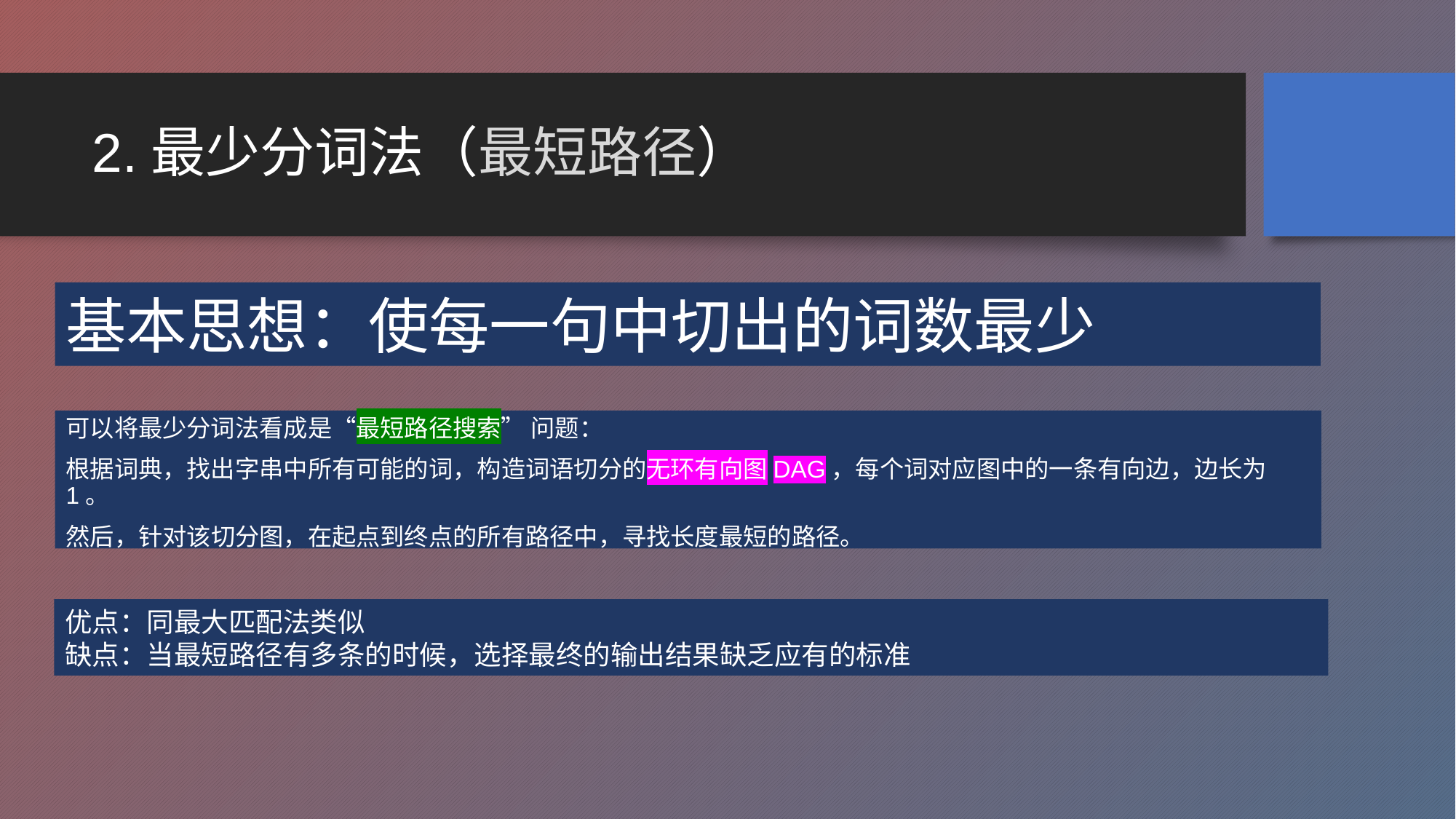

# 2.最少分词法（最短路径）
基本思想：使每一句中切出的词数最少
可以将最少分词法看成是“最短路径搜索” 问题：
根据词典，找出字串中所有可能的词，构造词语切分的无环有向图DAG，每个词对应图中的一条有向边，边长为1。
然后，针对该切分图，在起点到终点的所有路径中，寻找长度最短的路径。
优点：同最大匹配法类似
缺点：当最短路径有多条的时候，选择最终的输出结果缺乏应有的标准